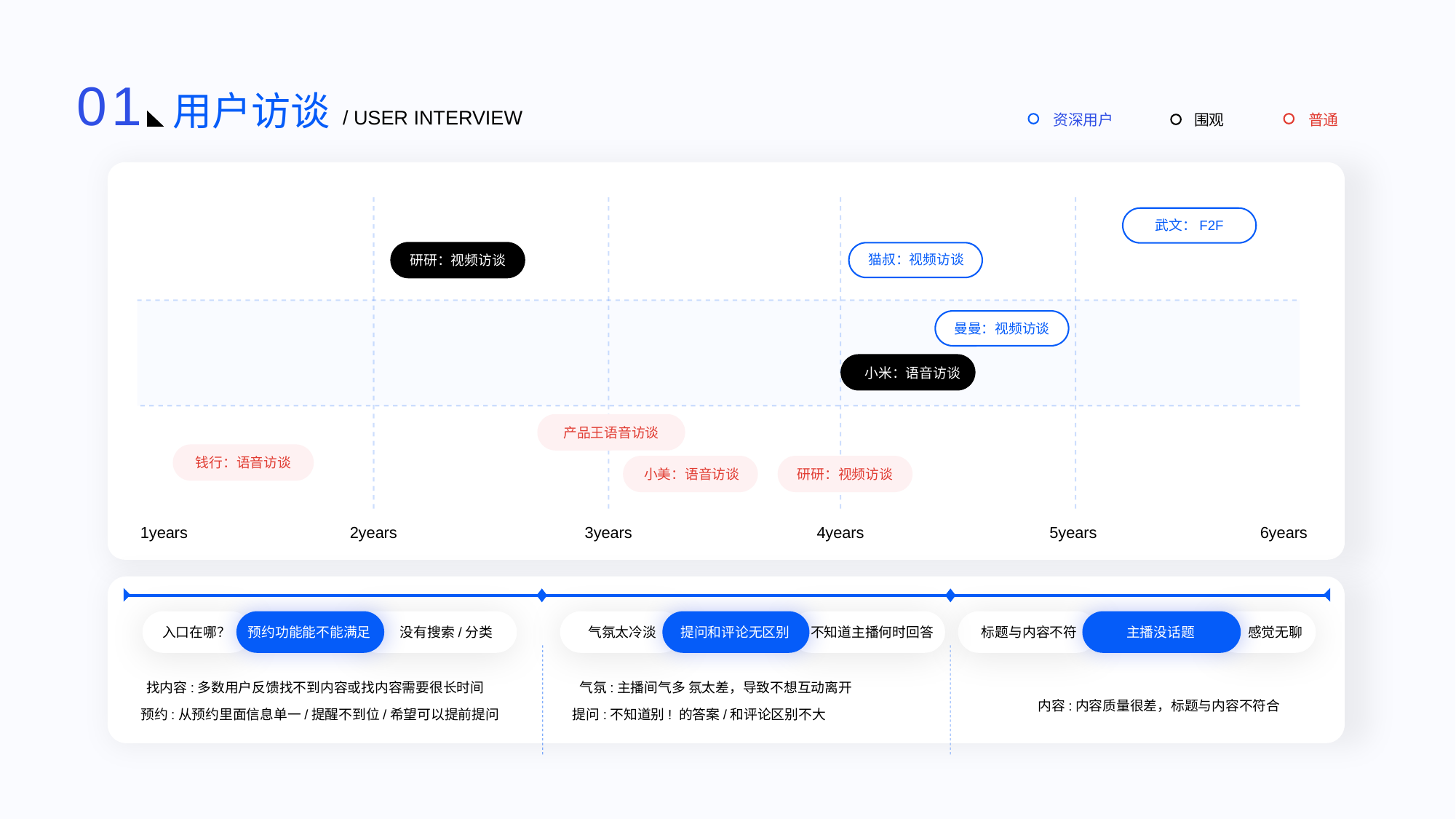

01
用户访谈
/ USER INTERVIEW
资深用户
围观
普通

武文：F2F

猫叔：视频访谈
研研：视频访谈

曼曼：视频访谈

小米：语音访谈

产品王语音访谈

钱行：语音访谈

小美：语音访谈
研研：视频访谈
1years
2years
3years
4years
5years
6years

入口在哪？
预约功能能不能满足
没有搜索/分类
气氛太冷淡
提问和评论无区别
不知道主播何时回答
标题与内容不符
主播没话题
感觉无聊

找内容:多数用户反馈找不到内容或找内容需要很长时间
气氛:主播间气多 氛太差，导致不想互动离开
内容:内容质量很差，标题与内容不符合
预约:从预约里面信息单一/提醒不到位/希望可以提前提问
提问:不知道别! 的答案/和评论区别不大